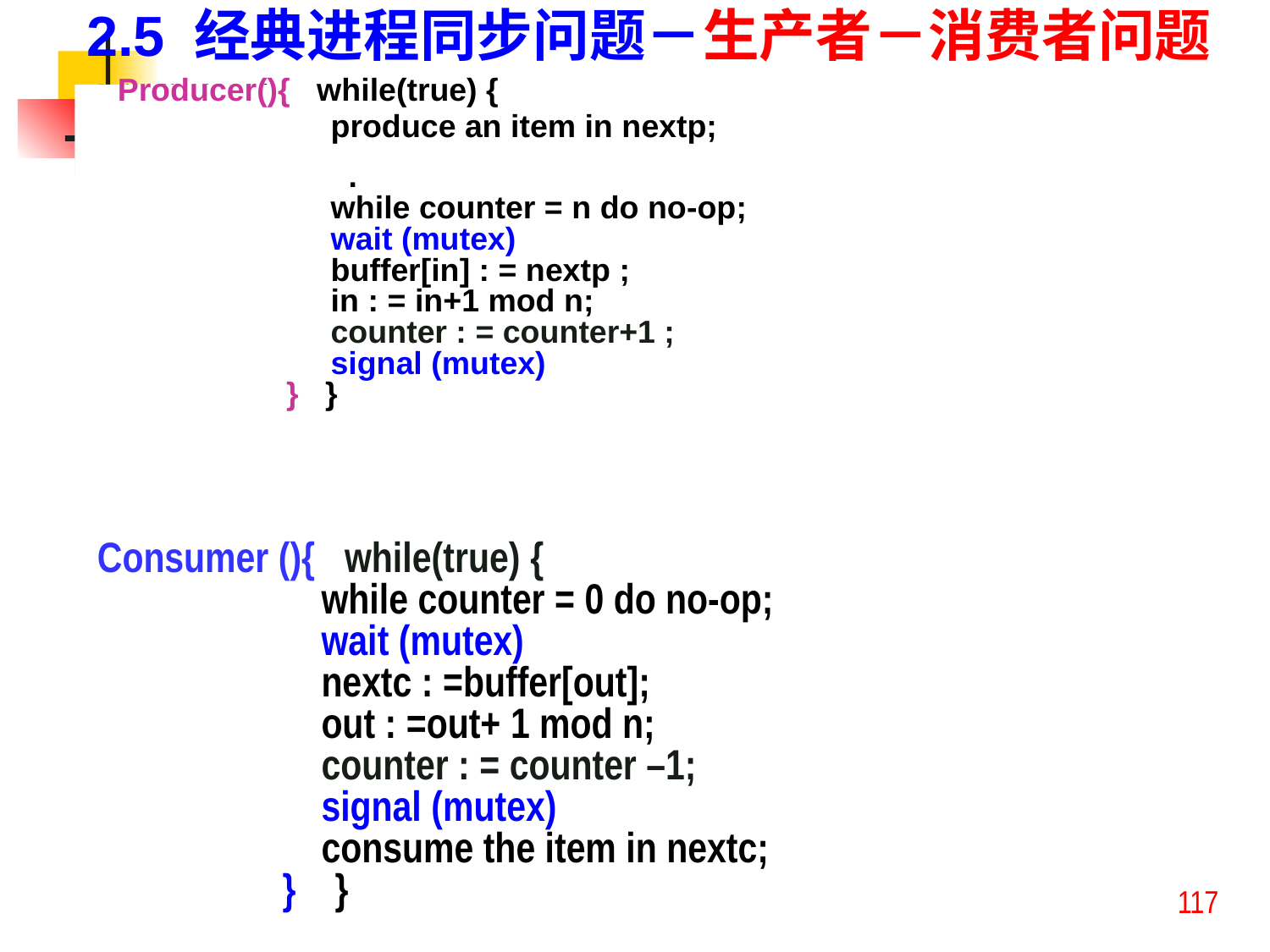

2.5 经典进程同步问题－生产者－消费者问题
Producer(){   while(true) {
                        produce an item in nextp;
                          .
                        while counter = n do no-op;
                        wait (mutex)
                        buffer[in] : = nextp ;
                        in : = in+1 mod n;
                        counter : = counter+1 ;
                        signal (mutex)
                   }   }
Producer(){  while(true)  {
                        produce an item in nextp;
                          .
                        while counter = n do no-op;
                        buffer[in] : = nextp ;
                        in : = in+1 mod n;
                        counter : = counter+1 ;
                    }   }

Consumer (){   while(true) {
                       while counter = 0 do no-op;
                       wait (mutex)
                       nextc : =buffer[out];
                       out : =out+ 1 mod n;
                       counter : = counter –1;
                       signal (mutex)
                       consume the item in nextc;
                   }    }
Consumer (){   while(true) {
                          while counter = 0 do no-op;
                         nextc : =buffer[out];
                         out : =out+ 1 mod n;
                         counter : = counter –1;
                         consume the item in nextc;
                     }   }
117